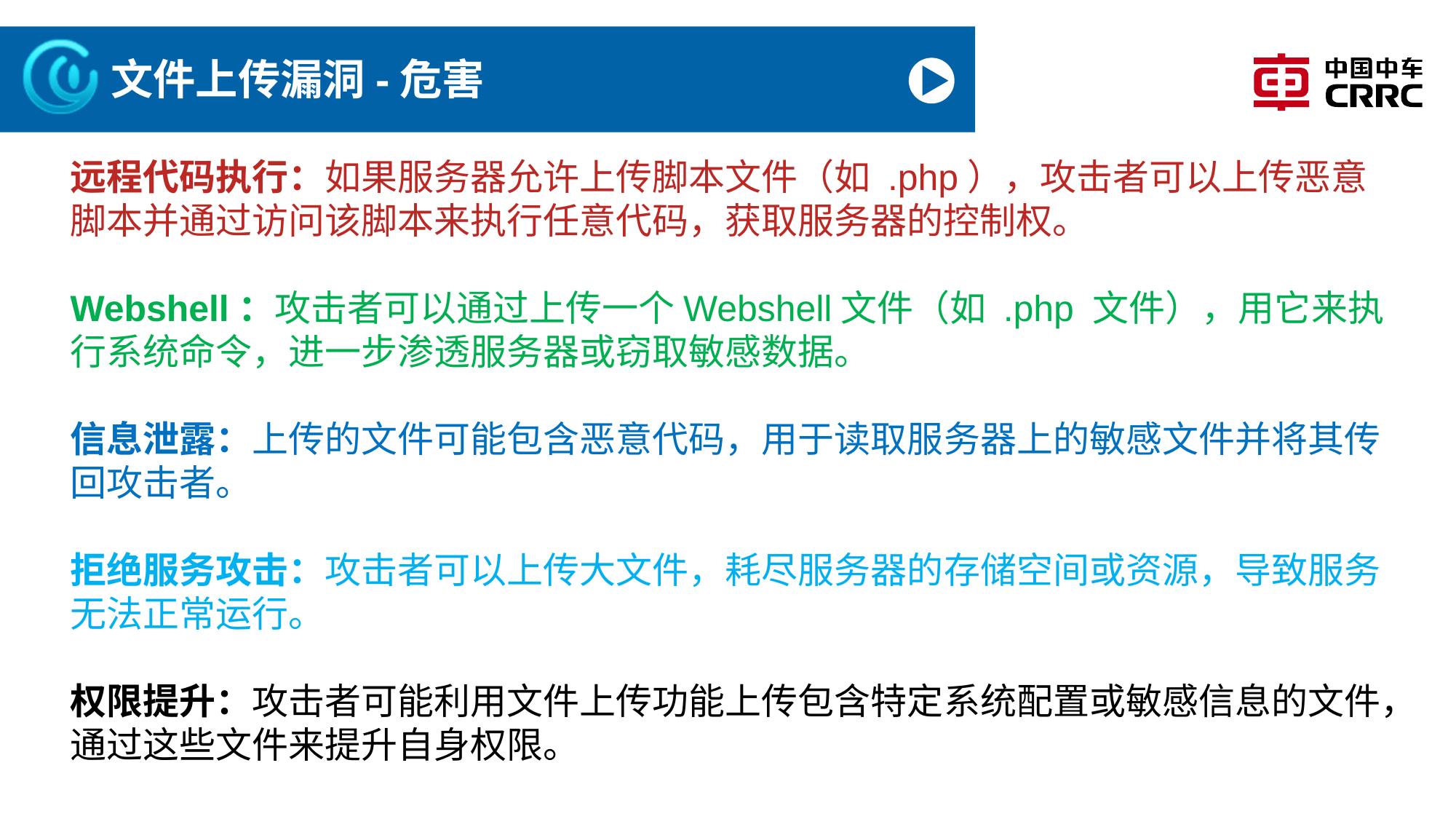

# 文件上传漏洞-危害
远程代码执行：如果服务器允许上传脚本文件（如 .php），攻击者可以上传恶意脚本并通过访问该脚本来执行任意代码，获取服务器的控制权。

Webshell：攻击者可以通过上传一个Webshell文件（如 .php 文件），用它来执行系统命令，进一步渗透服务器或窃取敏感数据。

信息泄露：上传的文件可能包含恶意代码，用于读取服务器上的敏感文件并将其传回攻击者。

拒绝服务攻击：攻击者可以上传大文件，耗尽服务器的存储空间或资源，导致服务无法正常运行。

权限提升：攻击者可能利用文件上传功能上传包含特定系统配置或敏感信息的文件，通过这些文件来提升自身权限。
5